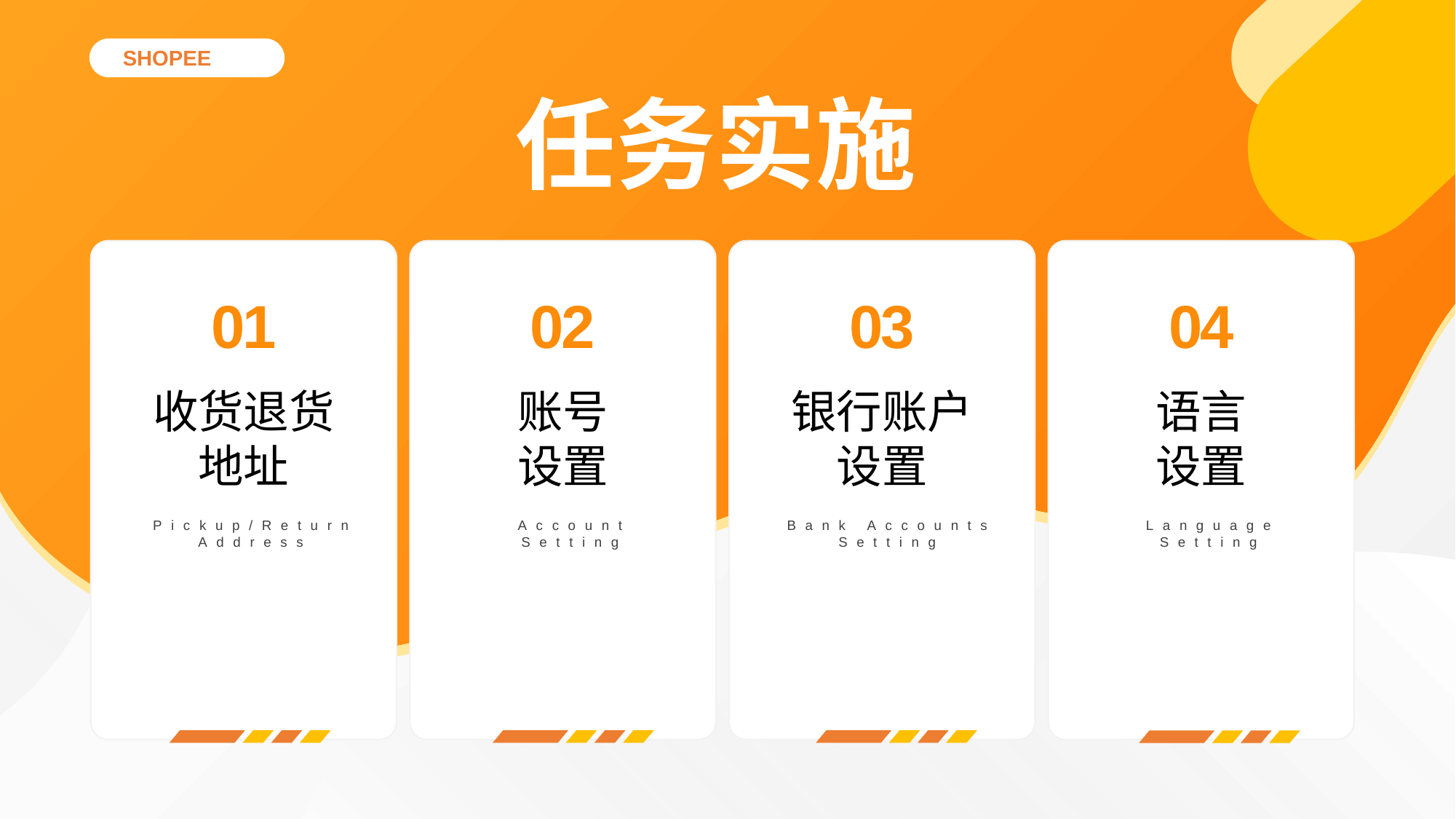

SHOPEE
任务实施

01
02
03
04
收货退货地址
账号
设置
银行账户设置
语言
设置
Pickup/Return
Address
Account
Setting
Bank Accounts
Setting
Language
Setting